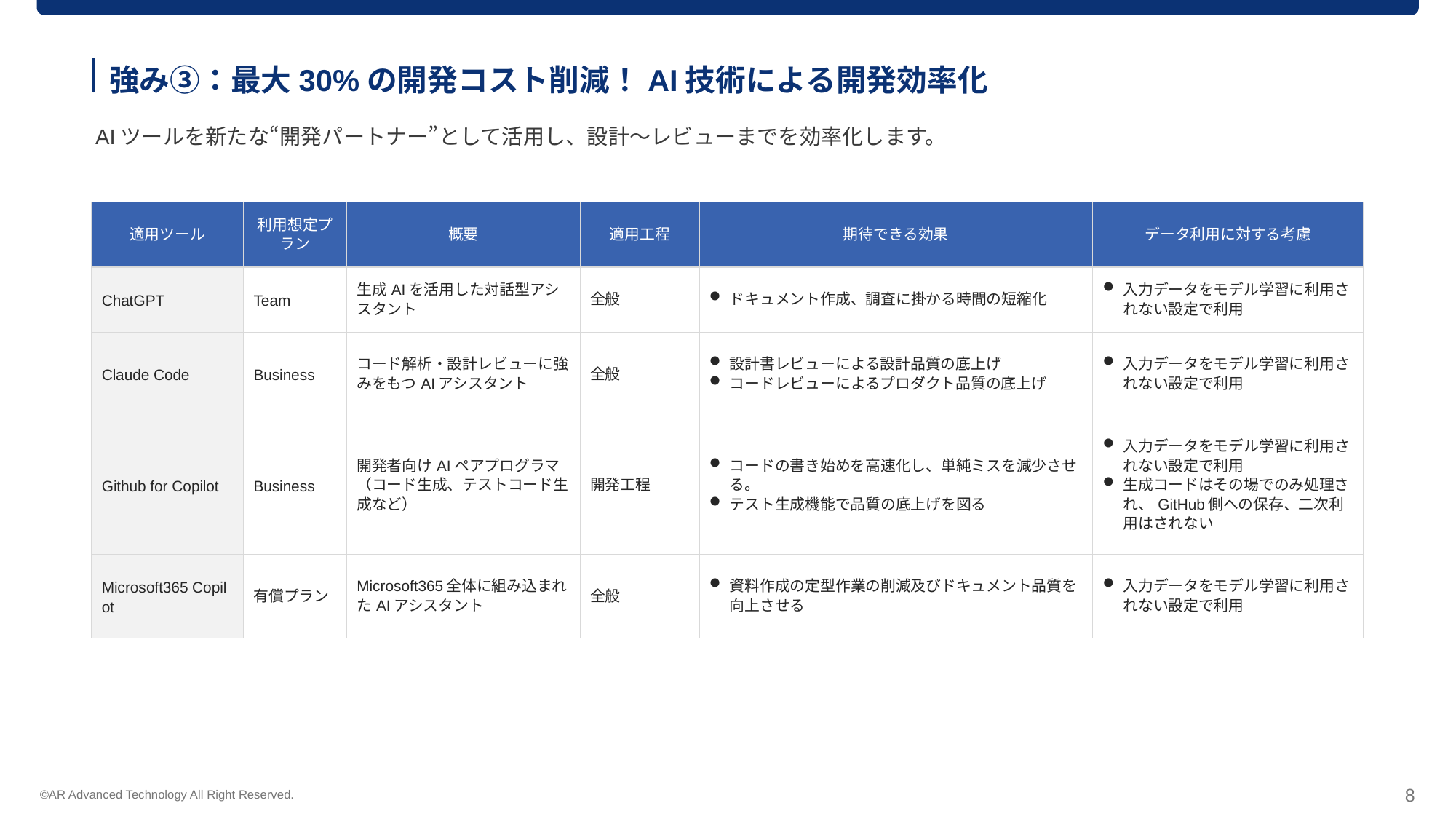

強み③：最大30%の開発コスト削減！AI技術による開発効率化
AIツールを新たな“開発パートナー”として活用し、設計～レビューまでを効率化します。

| 適用ツール​ | 利用想定プラン​ | 概要​ | 適用工程​ | 期待できる効果​ | データ利用に対する考慮​ |
| --- | --- | --- | --- | --- | --- |
| ChatGPT​ | Team​ | 生成AIを活用した対話型アシスタント​ | 全般​ | ドキュメント作成、調査に掛かる時間の短縮化​ | 入力データをモデル学習に利用されない設定で利用 |
| Claude Code​ | Business​ | コード解析・設計レビューに強みをもつAIアシスタント​ | 全般​ | 設計書レビューによる設計品質の底上げ​ コードレビューによるプロダクト品質の底上げ​ | 入力データをモデル学習に利用されない設定で利用​ |
| Github for Copilot​ | Business​ | 開発者向けAIペアプログラマ（コード生成、テストコード生成など）​ | 開発工程​ | コードの書き始めを高速化し、単純ミスを減少させる。​ テスト生成機能で品質の底上げを図る​ | 入力データをモデル学習に利用されない設定で利用​ 生成コードはその場でのみ処理され、GitHub側への保存、二次利用はされない​ |
| Microsoft365 Copilot​ | 有償プラン​ | Microsoft365全体に組み込まれたAIアシスタント​ | 全般​ | 資料作成の定型作業の削減及びドキュメント品質を向上させる​ | 入力データをモデル学習に利用されない設定で利用 |